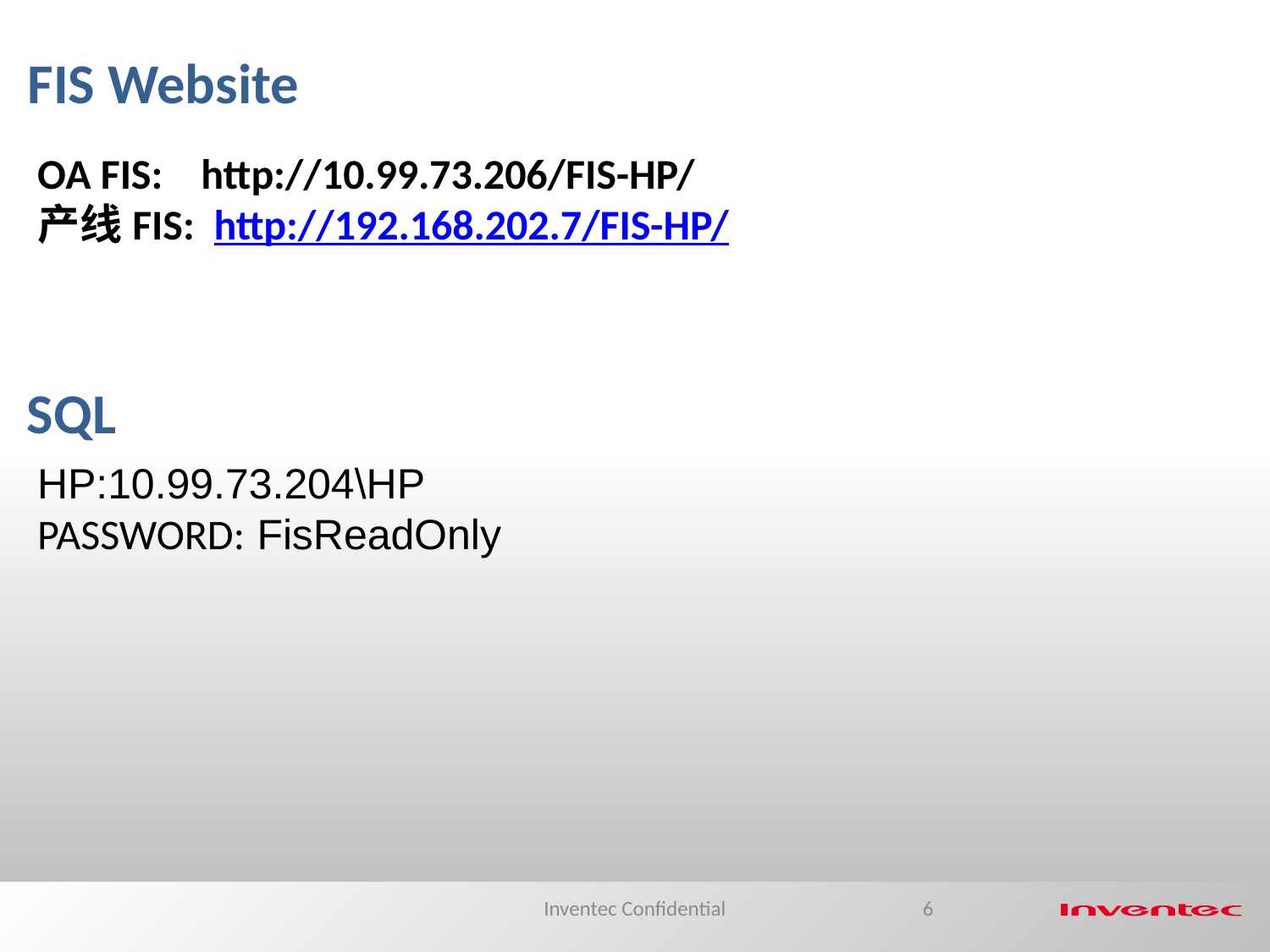

FIS Website
OA FIS:    http://10.99.73.206/FIS-HP/
产线FIS:  http://192.168.202.7/FIS-HP/
SQL
HP:10.99.73.204\HP
PASSWORD: FisReadOnly
Inventec Confidential
6